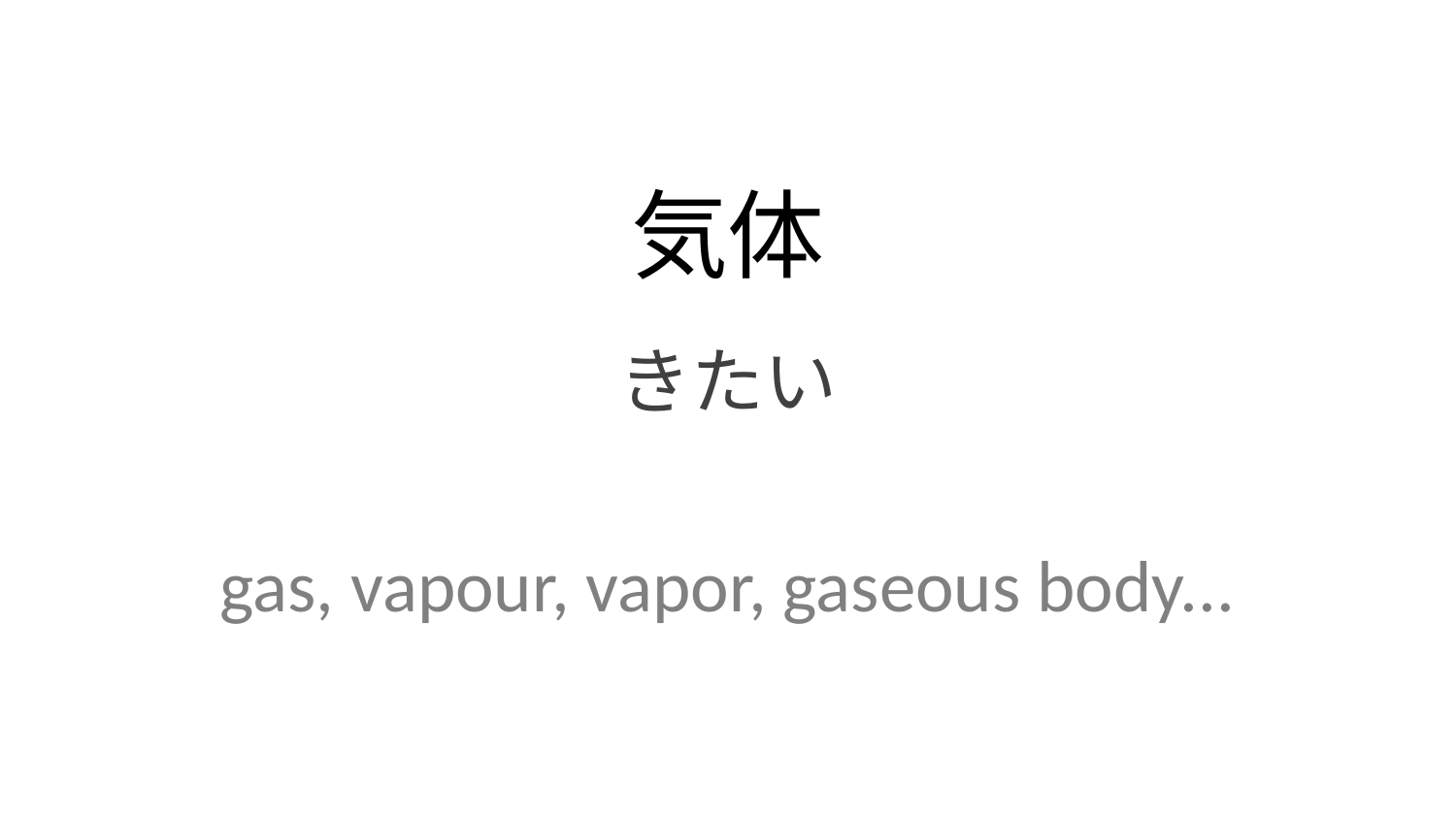

気体

きたい
gas, vapour, vapor, gaseous body...